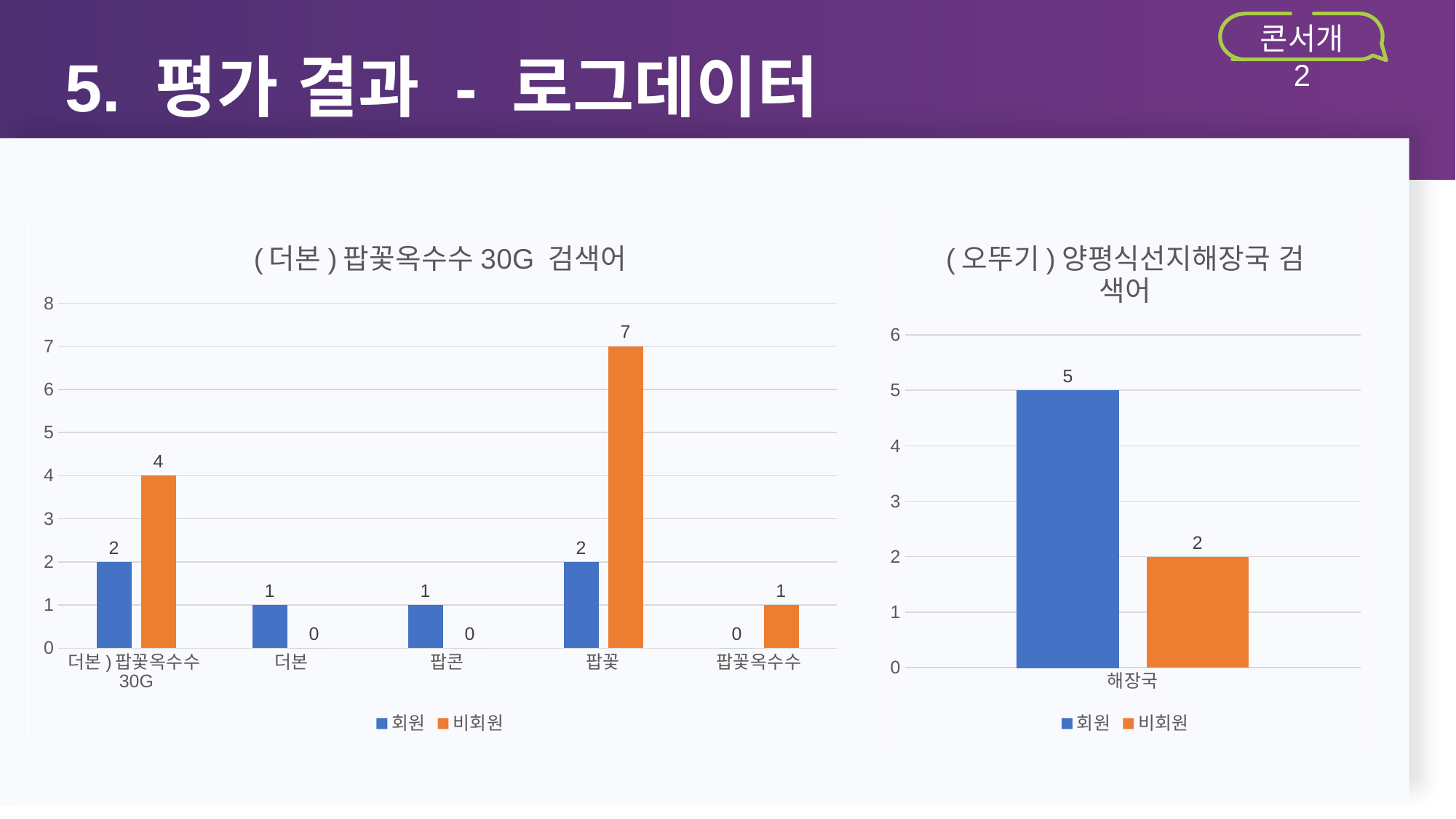

5. 평가 결과 - 로그데이터

콘서개 2

### Chart: (더본)팝꽃옥수수30G 검색어

| Category | 회원 | 비회원 |
|---|---|---|
| 더본)팝꽃옥수수30G | 2.0 | 4.0 |
| 더본 | 1.0 | 0.0 |
| 팝콘 | 1.0 | 0.0 |
| 팝꽃 | 2.0 | 7.0 |
| 팝꽃옥수수 | 0.0 | 1.0 |

### Chart: (오뚜기)양평식선지해장국 검색어

| Category | 회원 | 비회원 |
|---|---|---|
| 해장국 | 5.0 | 2.0 |